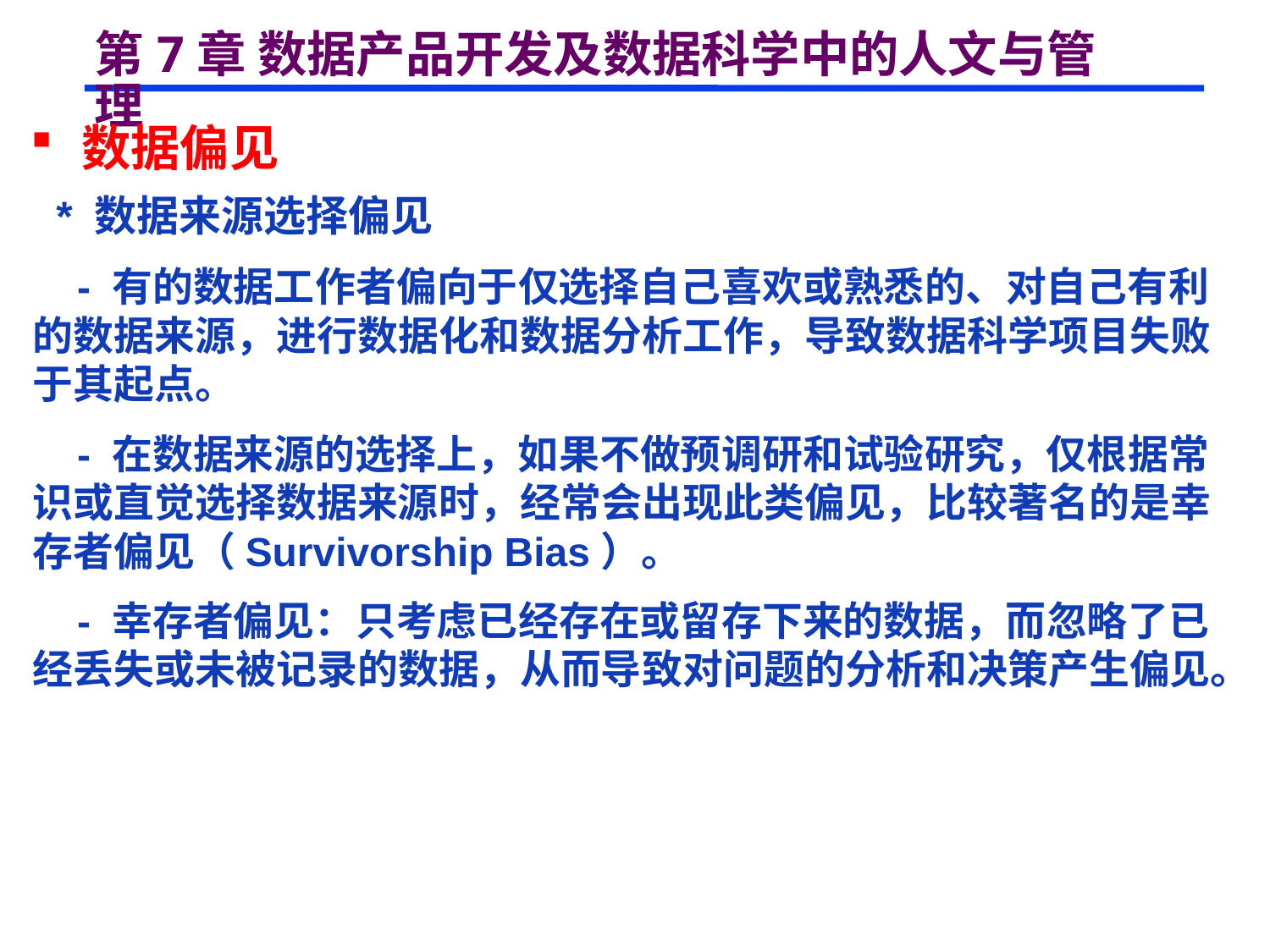

# 第7章 数据产品开发及数据科学中的人文与管理
 数据偏见
  * 数据来源选择偏见
    - 有的数据工作者偏向于仅选择自己喜欢或熟悉的、对自己有利的数据来源，进行数据化和数据分析工作，导致数据科学项目失败于其起点。
    - 在数据来源的选择上，如果不做预调研和试验研究，仅根据常识或直觉选择数据来源时，经常会出现此类偏见，比较著名的是幸存者偏见（Survivorship Bias）。
    - 幸存者偏见：只考虑已经存在或留存下来的数据，而忽略了已经丢失或未被记录的数据，从而导致对问题的分析和决策产生偏见。